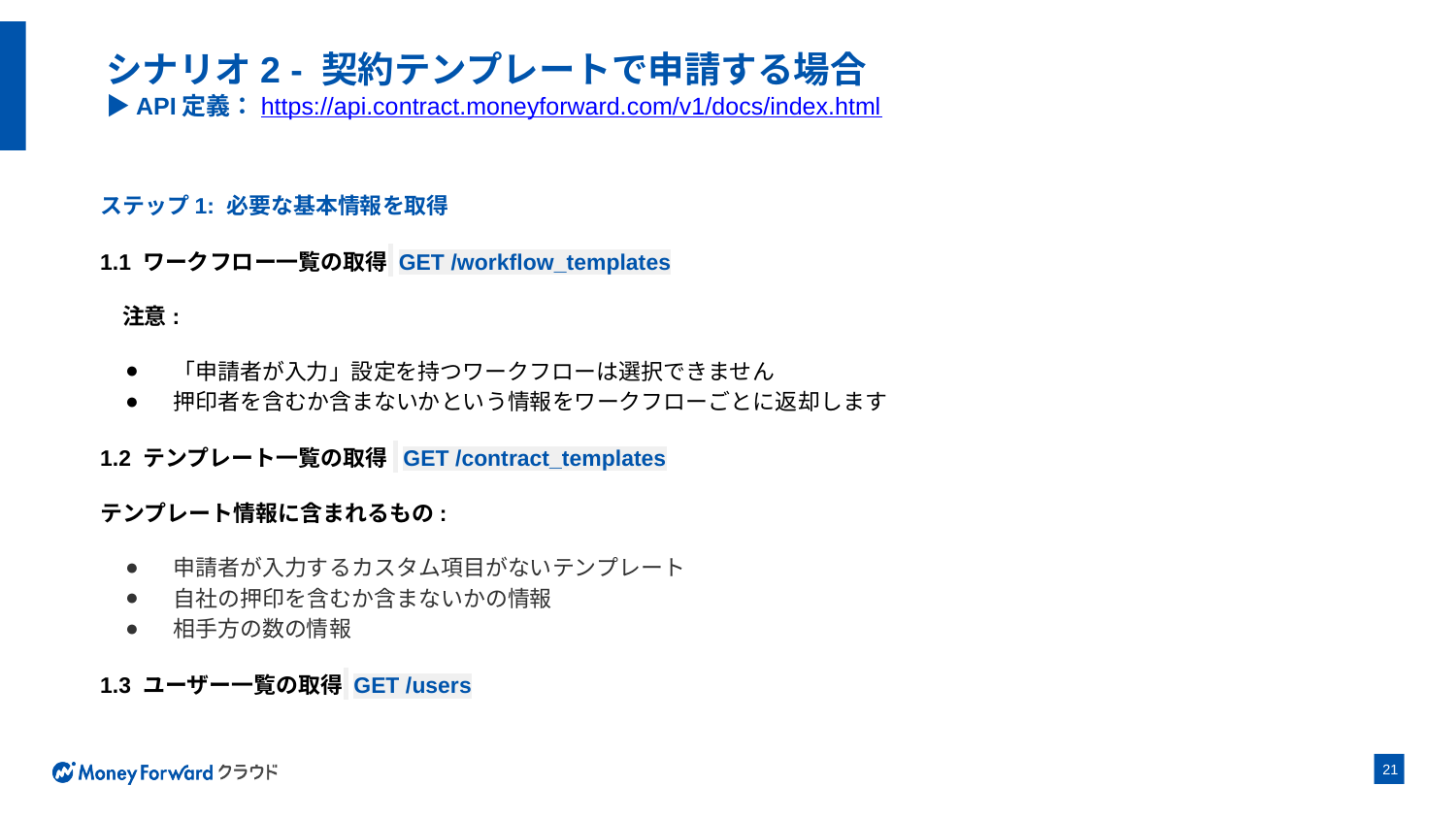

# シナリオ2 - 契約テンプレートで申請する場合 ▶API定義：https://api.contract.moneyforward.com/v1/docs/index.html
ステップ1: 必要な基本情報を取得
1.1 ワークフロー一覧の取得 GET /workflow_templates
注意:
「申請者が入力」設定を持つワークフローは選択できません
押印者を含むか含まないかという情報をワークフローごとに返却します
1.2 テンプレート一覧の取得  GET /contract_templates
テンプレート情報に含まれるもの:
申請者が入力するカスタム項目がないテンプレート
自社の押印を含むか含まないかの情報
相手方の数の情報
1.3 ユーザー一覧の取得 GET /users

21